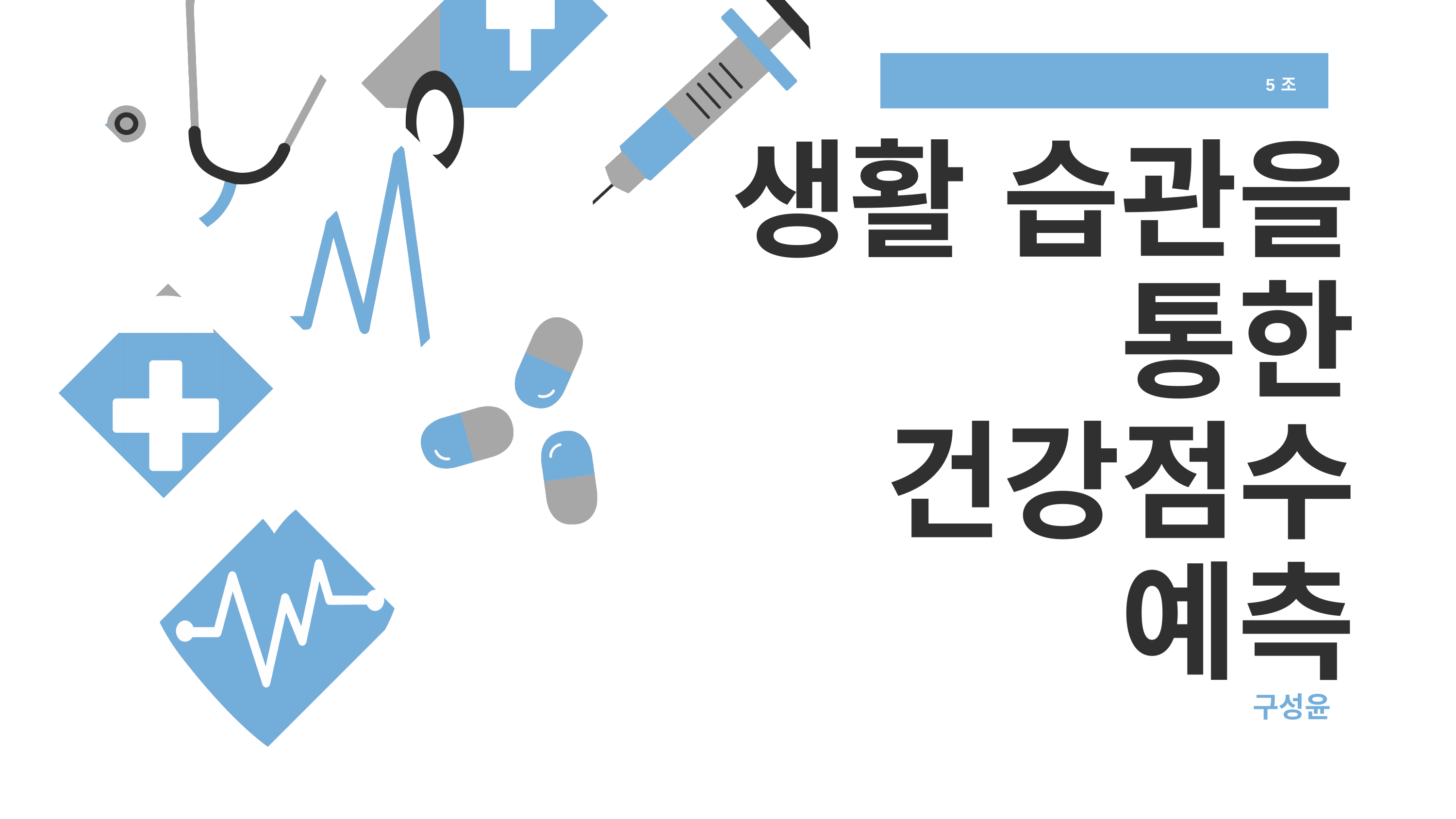

5조
생활 습관을 통한
건강점수 예측
구성윤